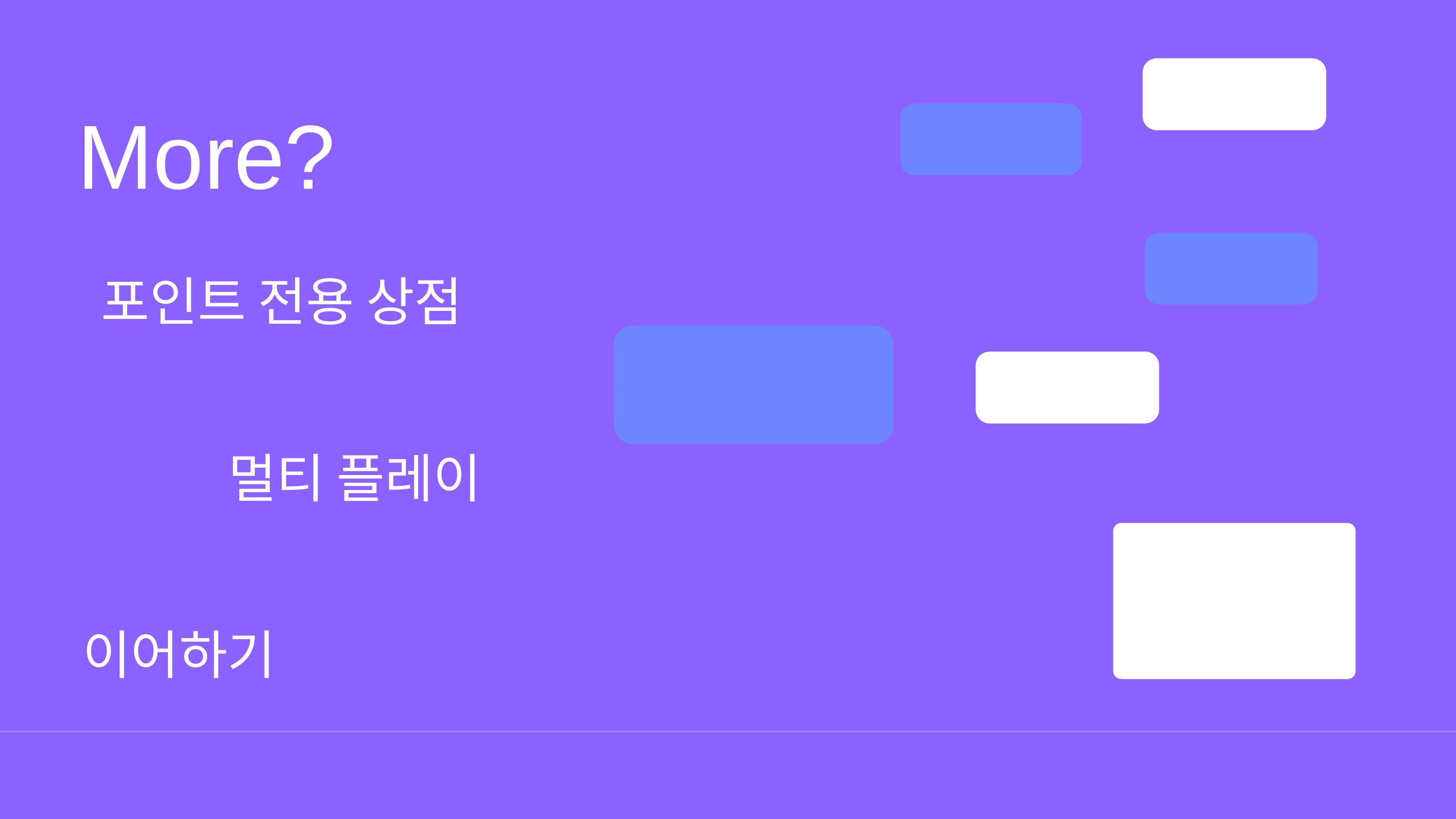

More?

 포인트 전용 상점

멀티 플레이

이어하기